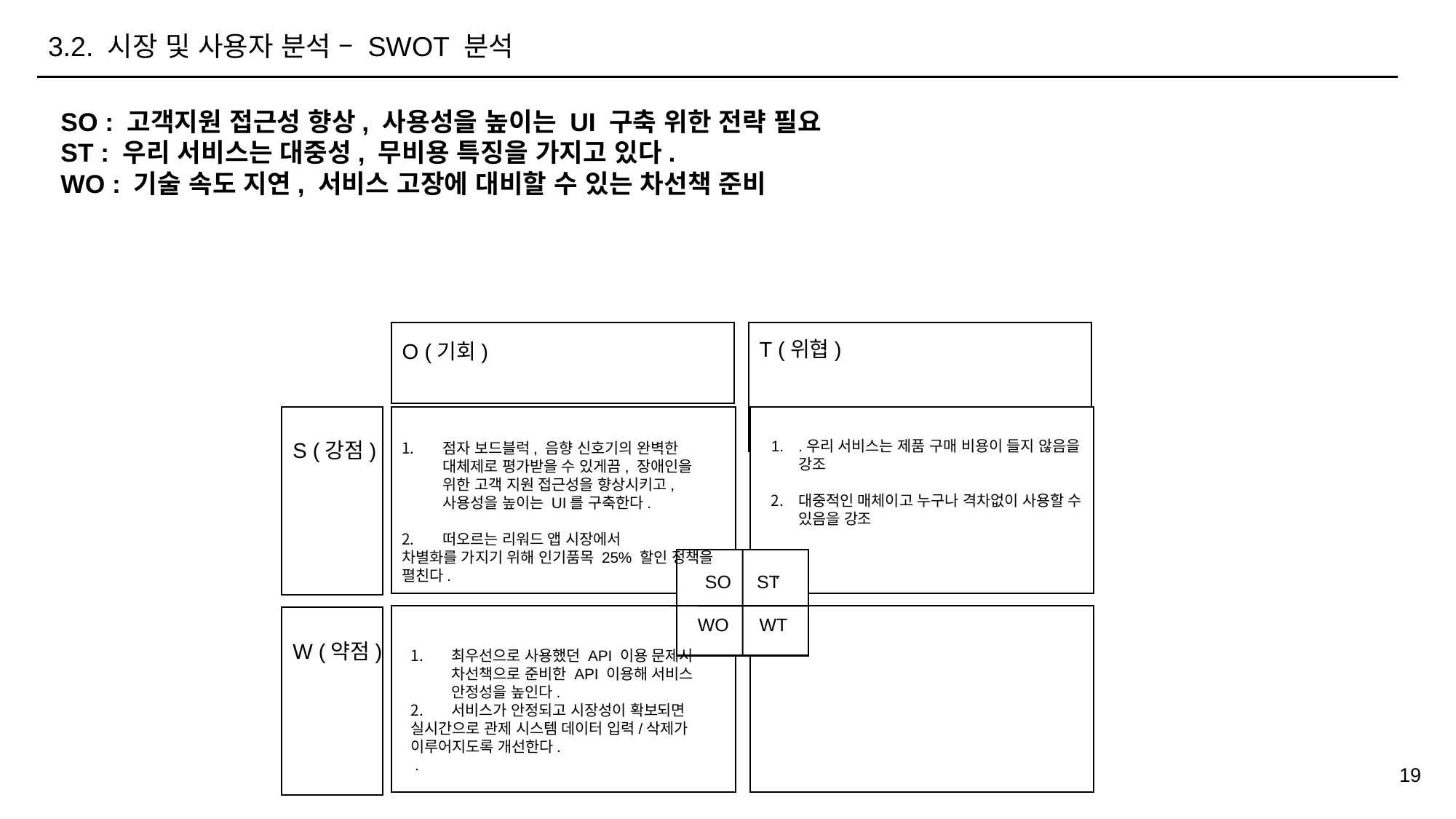

3.2. 시장 및 사용자 분석 – SWOT 분석

SO : 고객지원 접근성 향상, 사용성을 높이는 UI 구축 위한 전략 필요
ST : 우리 서비스는 대중성, 무비용 특징을 가지고 있다.
WO : 기술 속도 지연, 서비스 고장에 대비할 수 있는 차선책 준비

O (기회)

T (위협)

S (강점)

SO     ST

WO      WT

W (약점)

.우리 서비스는 제품 구매 비용이 들지 않음을 강조

대중적인 매체이고 누구나 격차없이 사용할 수 있음을 강조

 .

점자 보드블럭, 음향 신호기의 완벽한 대체제로 평가받을 수 있게끔, 장애인을 위한 고객 지원 접근성을 향상시키고, 사용성을 높이는 UI를 구축한다.

떠오르는 리워드 앱 시장에서
차별화를 가지기 위해 인기품목 25% 할인 정책을 펼친다.

최우선으로 사용했던 API 이용 문제시 차선책으로 준비한 API 이용해 서비스 안정성을 높인다.
서비스가 안정되고 시장성이 확보되면
실시간으로 관제 시스템 데이터 입력/삭제가 이루어지도록 개선한다.
 .
19